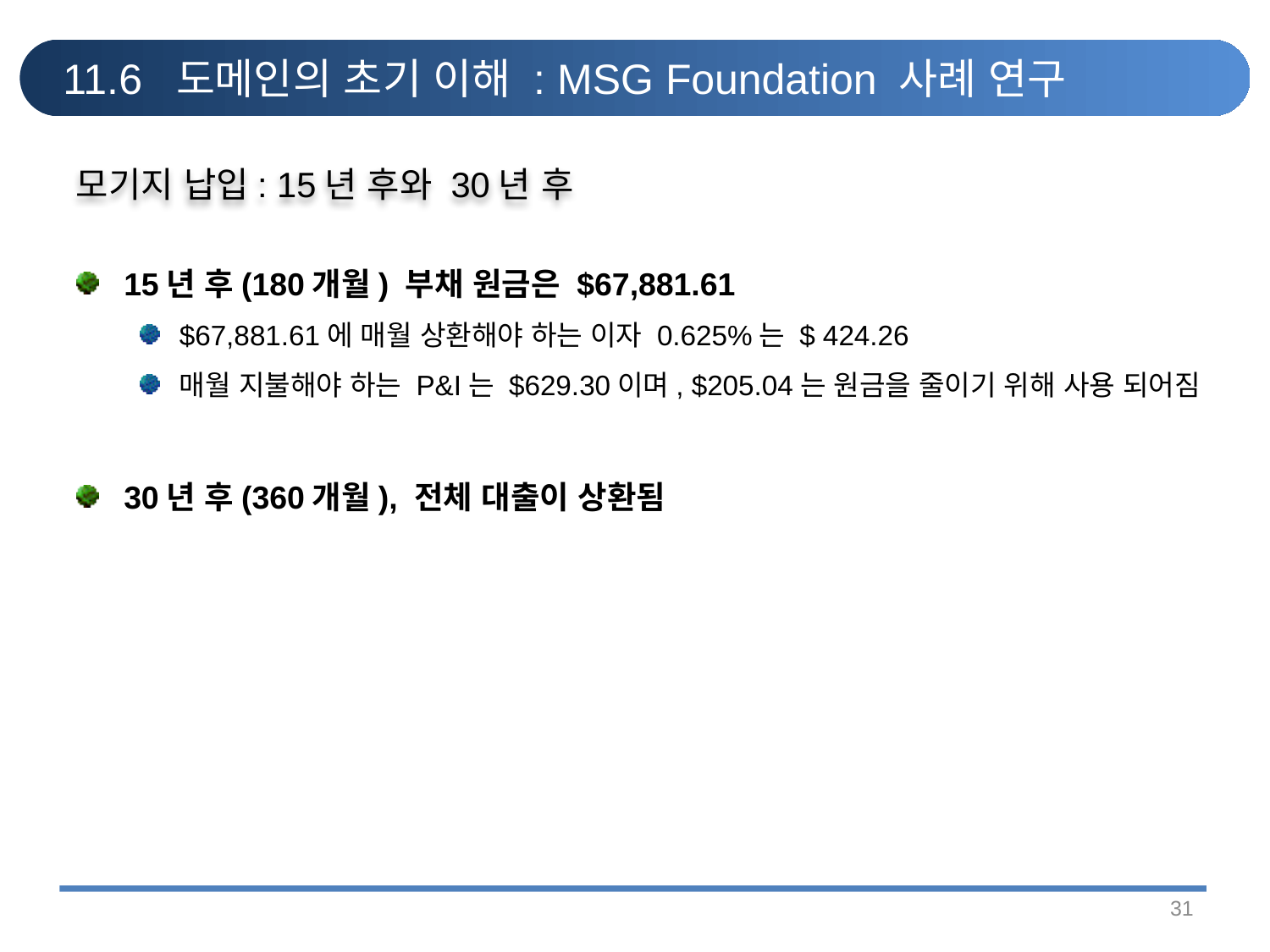

# 11.6  도메인의 초기 이해 : MSG Foundation 사례 연구
모기지 납입: 15년 후와 30년 후
15년 후(180개월) 부채 원금은 $67,881.61
$67,881.61에 매월 상환해야 하는 이자 0.625%는 $ 424.26
매월 지불해야 하는 P&I는 $629.30이며, $205.04는 원금을 줄이기 위해 사용 되어짐

30년 후(360개월), 전체 대출이 상환됨
31